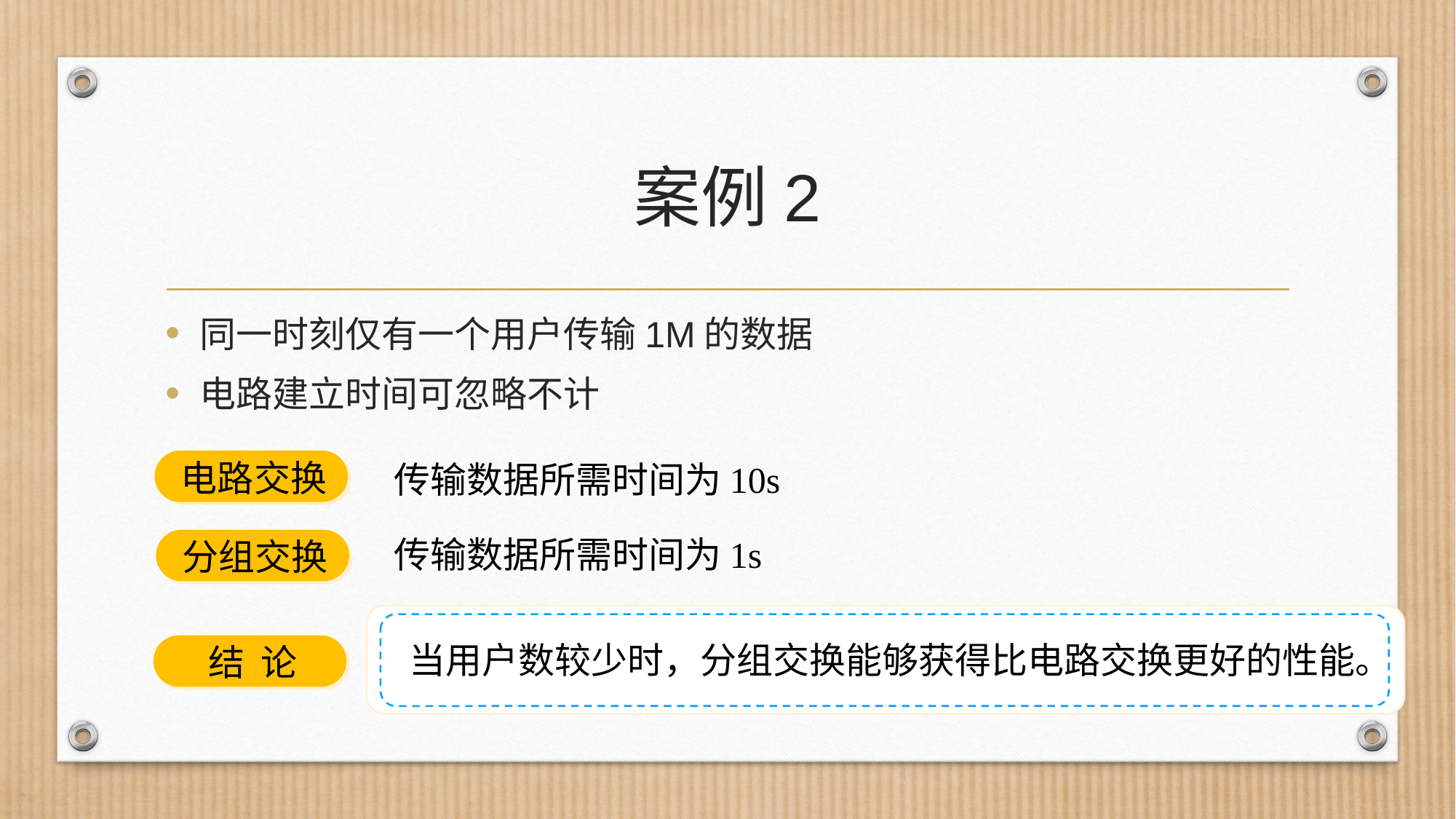

# 案例2
同一时刻仅有一个用户传输1M的数据
电路建立时间可忽略不计

传输数据所需时间为10s
电路交换

传输数据所需时间为1s
分组交换

当用户数较少时，分组交换能够获得比电路交换更好的性能。
结  论